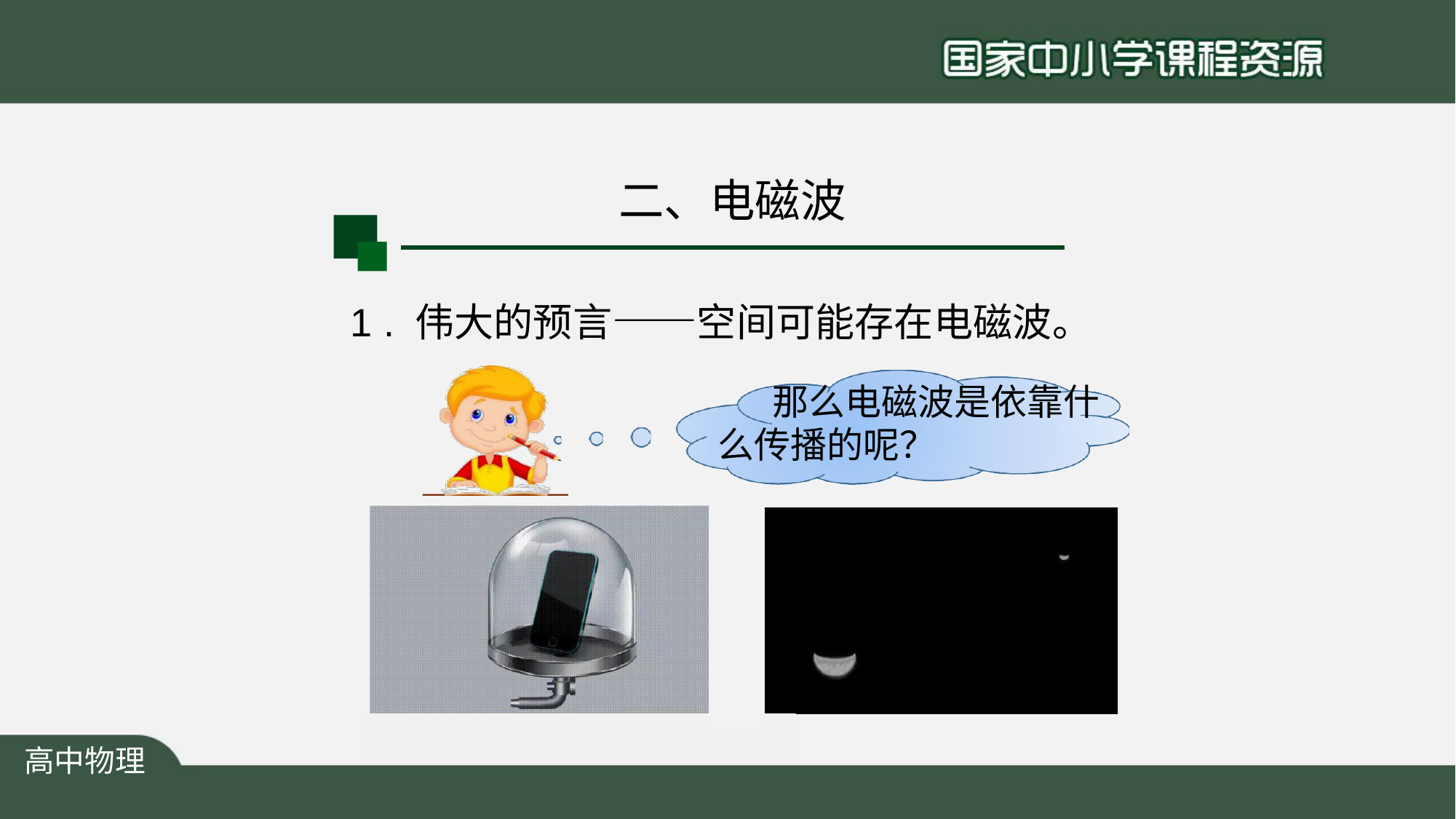

# 二、电磁波

1 . 伟大的预言——空间可能存在电磁波。
那么电磁波是依靠什 么传播的呢？

高中物理